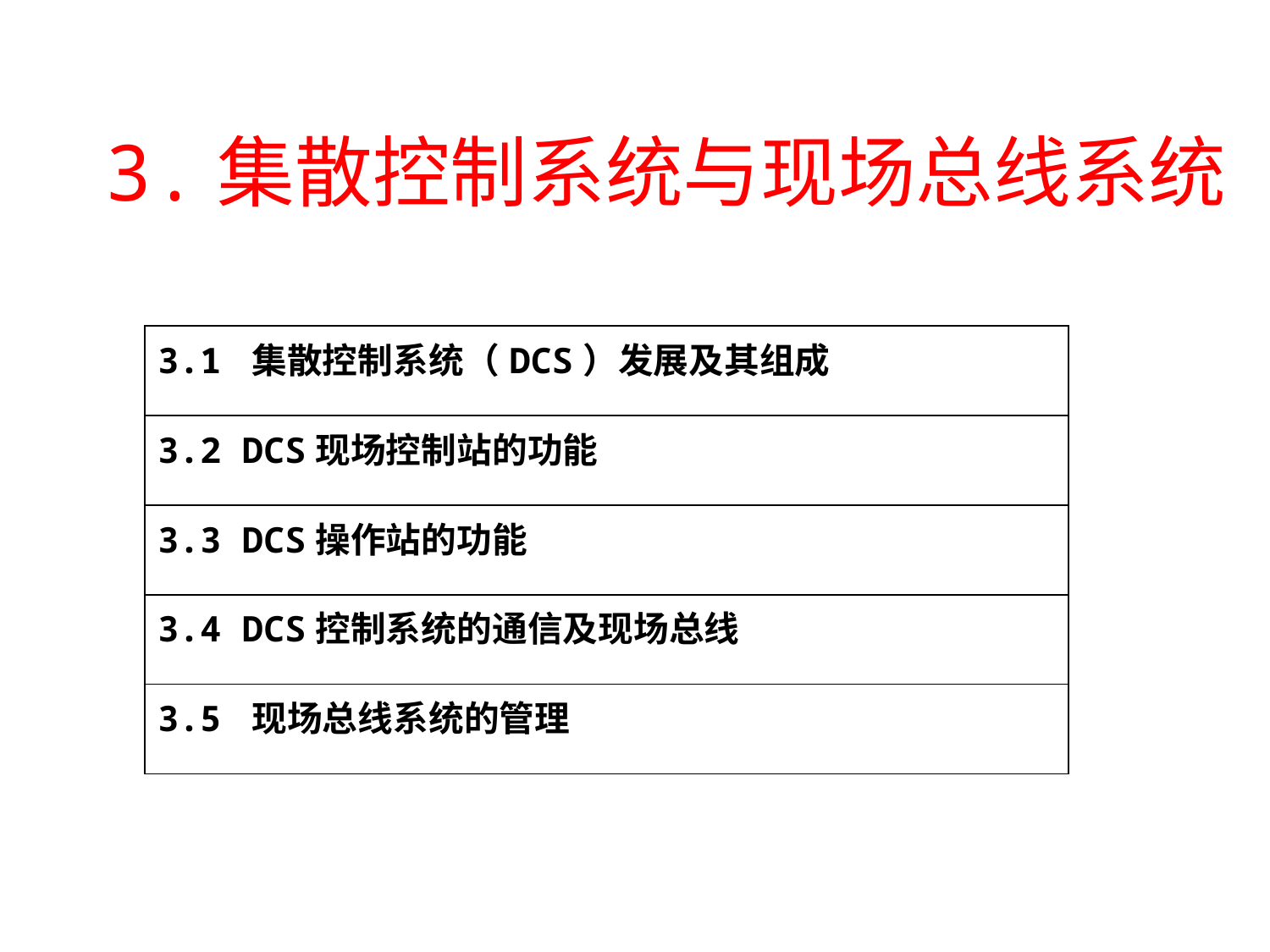

3.集散控制系统与现场总线系统
| 3.1 集散控制系统（DCS）发展及其组成 |
| --- |
| 3.2 DCS现场控制站的功能 |
| 3.3 DCS操作站的功能 |
| 3.4 DCS控制系统的通信及现场总线 |
| 3.5 现场总线系统的管理 |